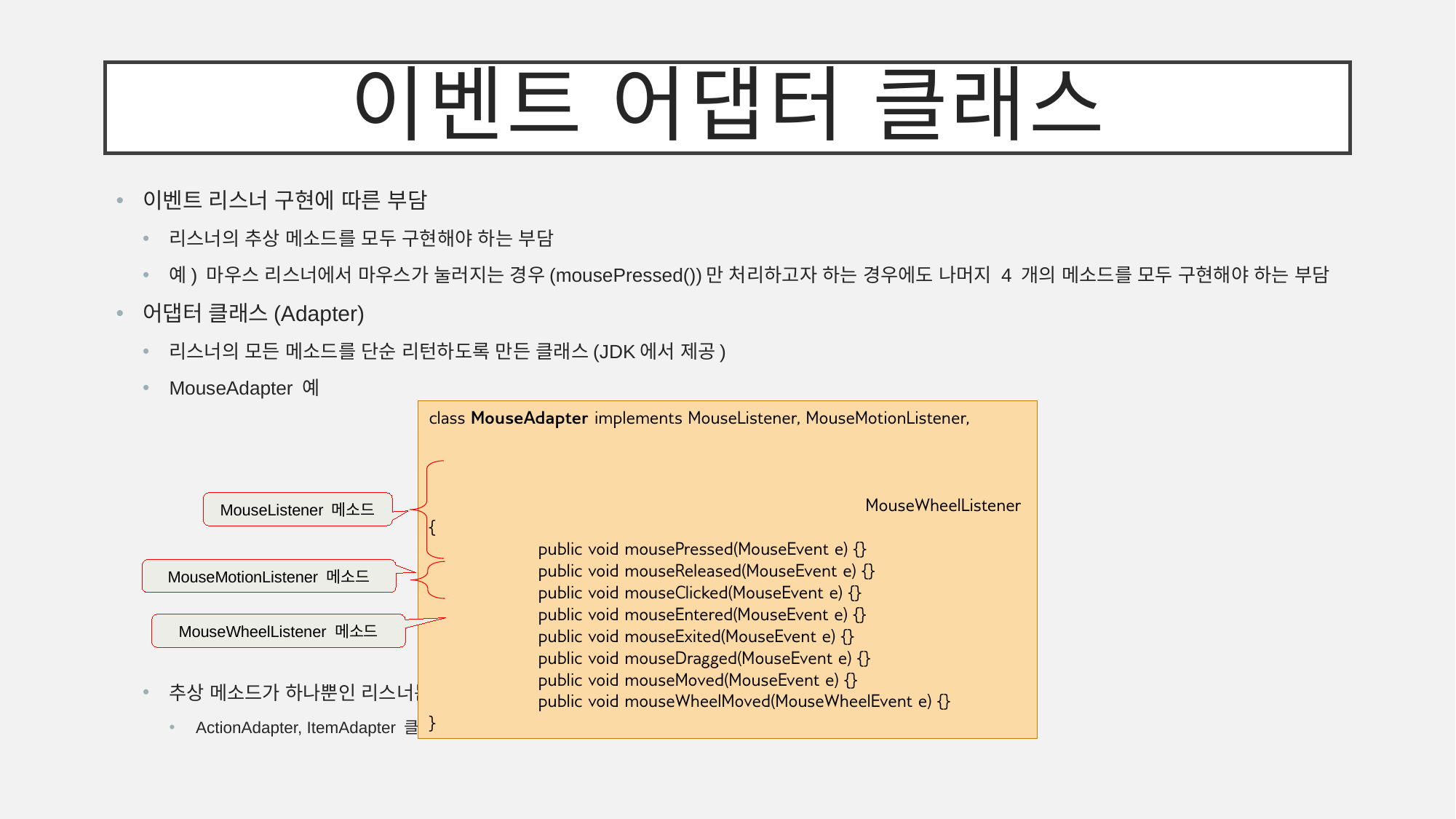

# 이벤트 어댑터 클래스
이벤트 리스너 구현에 따른 부담
리스너의 추상 메소드를 모두 구현해야 하는 부담
예) 마우스 리스너에서 마우스가 눌러지는 경우(mousePressed())만 처리하고자 하는 경우에도 나머지 4 개의 메소드를 모두 구현해야 하는 부담
어댑터 클래스(Adapter)
리스너의 모든 메소드를 단순 리턴하도록 만든 클래스(JDK에서 제공)
MouseAdapter 예

추상 메소드가 하나뿐인 리스너는 어댑터 없음
ActionAdapter, ItemAdapter 클래스는 존재하지 않음
class MouseAdapter implements MouseListener, MouseMotionListener,
																			MouseWheelListener {
	public void mousePressed(MouseEvent e) {}
	public void mouseReleased(MouseEvent e) {}
	public void mouseClicked(MouseEvent e) {}
	public void mouseEntered(MouseEvent e) {}
	public void mouseExited(MouseEvent e) {}
	public void mouseDragged(MouseEvent e) {}
	public void mouseMoved(MouseEvent e) {}
	public void mouseWheelMoved(MouseWheelEvent e) {}
}

MouseListener 메소드
MouseMotionListener 메소드

MouseWheelListener 메소드